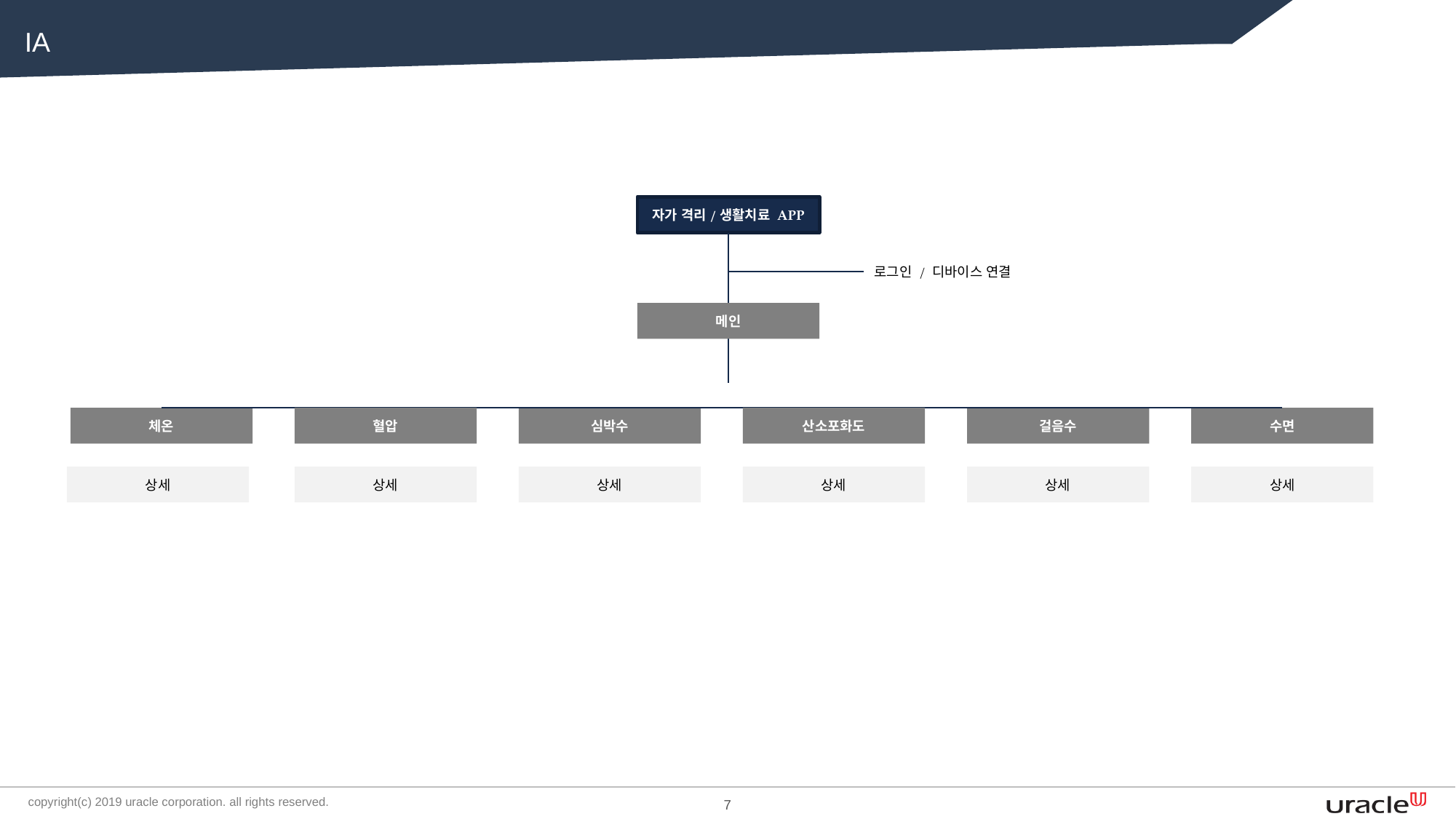

IA
자가 격리/생활치료 APP
로그인 / 디바이스 연결
메인
체온
혈압
심박수
산소포화도
걸음수
수면
상세
상세
상세
상세
상세
상세